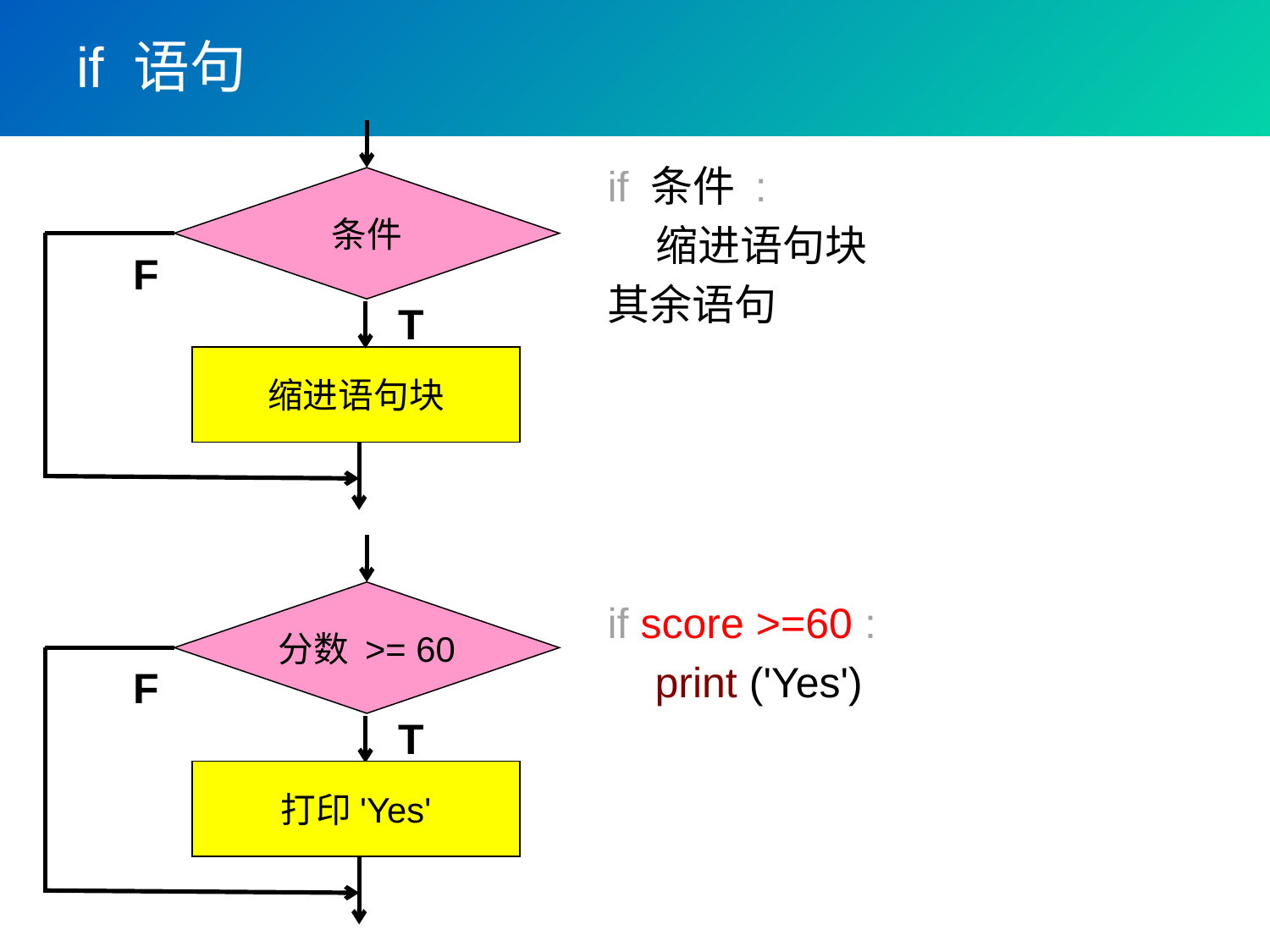

# if 语句
条件
F
T
缩进语句块
if 条件 :
    缩进语句块
其余语句
分数 >= 60
F
T
打印'Yes'
if score >=60 :
    print ('Yes')